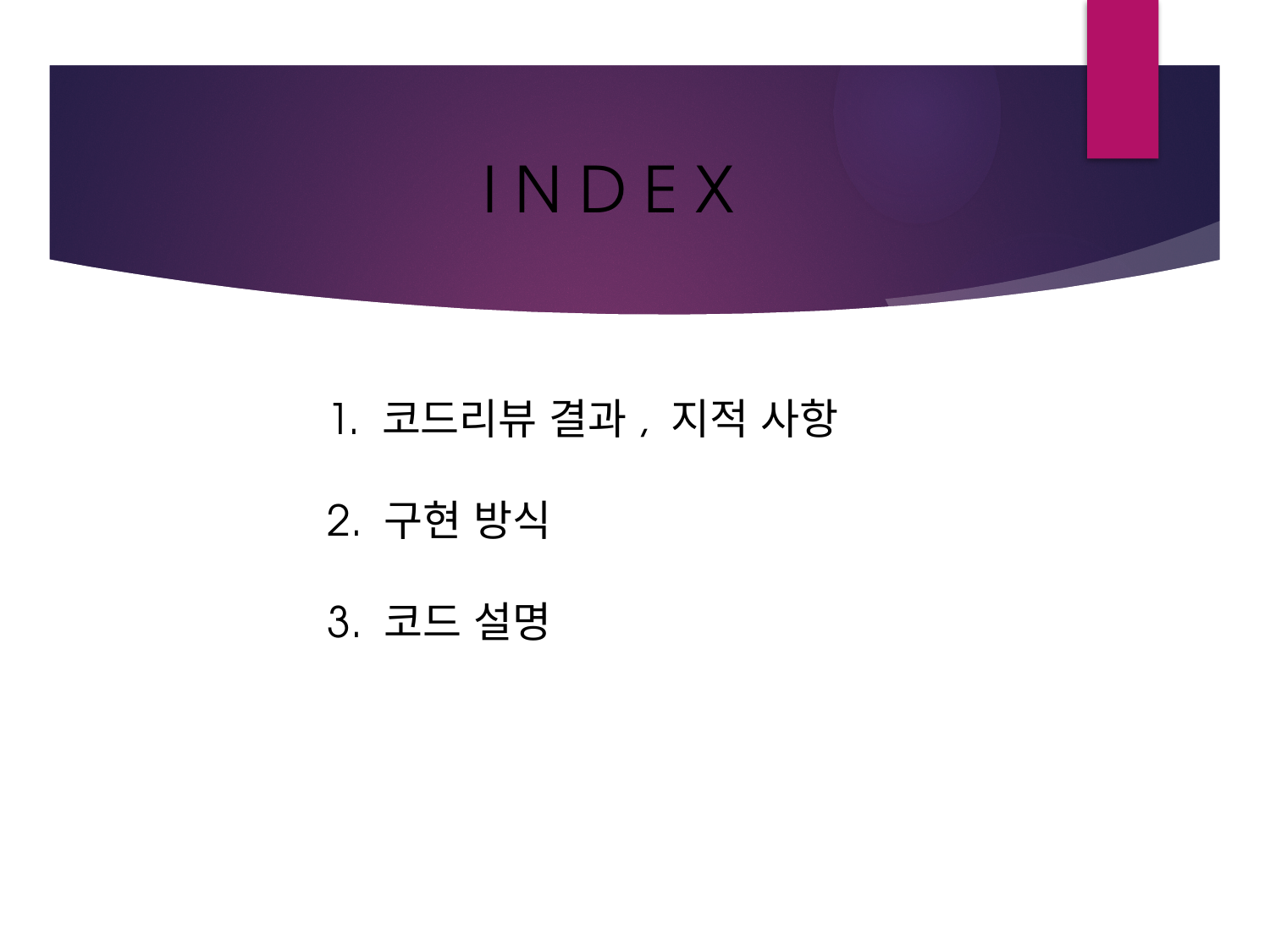

I N D E X
1. 코드리뷰 결과, 지적 사항

2. 구현 방식

3. 코드 설명